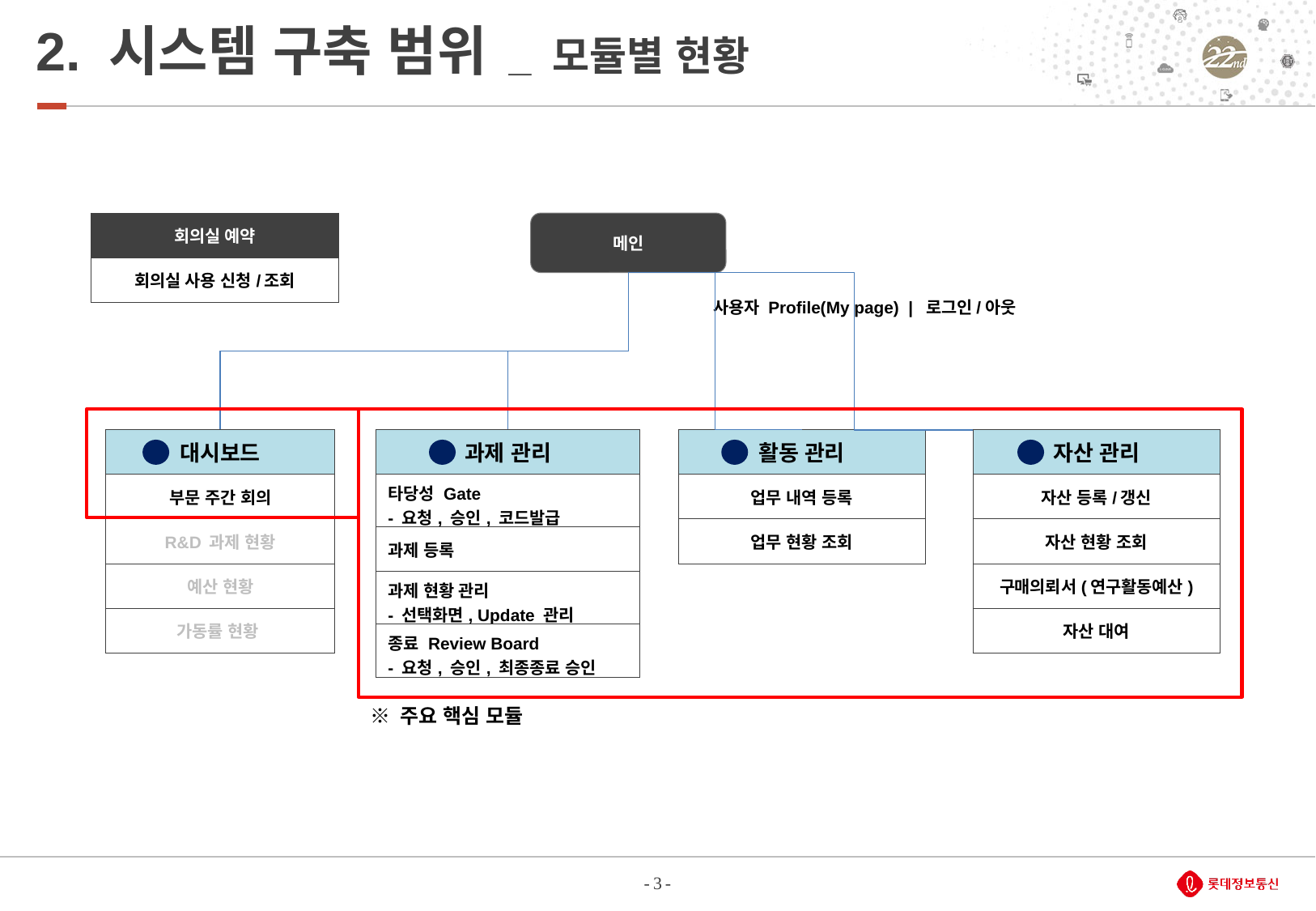

# 2. 시스템 구축 범위 _ 모듈별 현황
| 회의실 예약 |
| --- |
| 회의실 사용 신청/조회 |
메인
사용자 Profile(My page)  |  로그인/아웃

| 대시보드 |
| --- |
| 부문 주간 회의 |
| R&D 과제 현황 |
| 예산 현황 |
| 가동률 현황 |
| 과제 관리 |
| --- |
| 타당성 Gate - 요청, 승인, 코드발급 |
| 과제 등록 |
| 과제 현황 관리 - 선택화면, Update 관리 |
| 종료 Review Board - 요청, 승인, 최종종료 승인 |
| 활동 관리 |
| --- |
| 업무 내역 등록 |
| 업무 현황 조회 |
| 자산 관리 |
| --- |
| 자산 등록/갱신 |
| 자산 현황 조회 |
| 구매의뢰서(연구활동예산) |
| 자산 대여 |
4
1
2
3
※ 주요 핵심 모듈
- 3 -